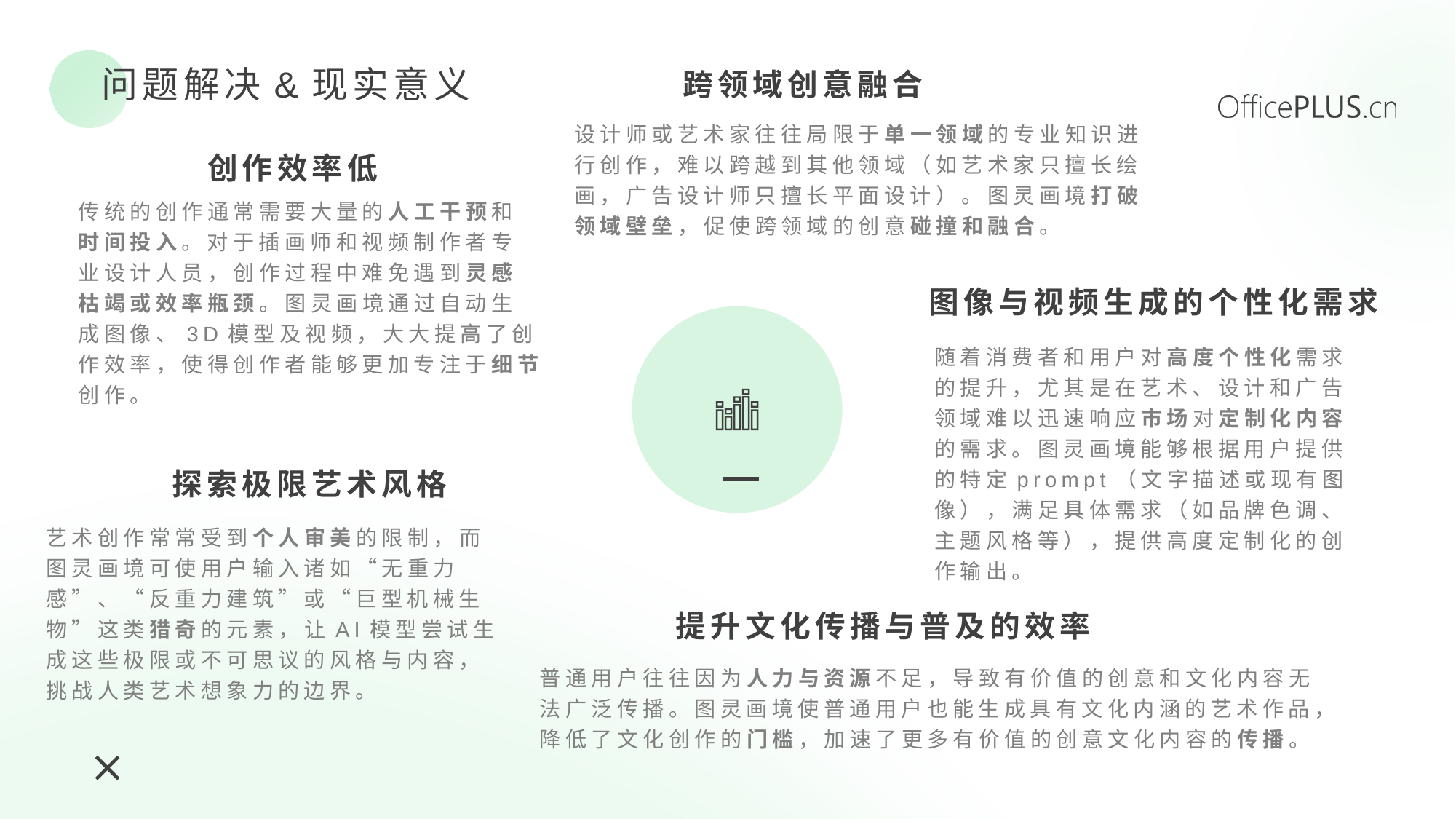

问题解决&现实意义
跨领域创意融合
设计师或艺术家往往局限于单一领域的专业知识进行创作，难以跨越到其他领域（如艺术家只擅长绘画，广告设计师只擅长平面设计）。图灵画境打破领域壁垒，促使跨领域的创意碰撞和融合。
创作效率低
传统的创作通常需要大量的人工干预和时间投入。对于插画师和视频制作者专业设计人员，创作过程中难免遇到灵感枯竭或效率瓶颈。图灵画境通过自动生成图像、3D模型及视频，大大提高了创作效率，使得创作者能够更加专注于细节创作。
图像与视频生成的个性化需求

随着消费者和用户对高度个性化需求的提升，尤其是在艺术、设计和广告领域难以迅速响应市场对定制化内容的需求。图灵画境能够根据用户提供的特定prompt（文字描述或现有图像），满足具体需求（如品牌色调、主题风格等），提供高度定制化的创作输出。

探索极限艺术风格
艺术创作常常受到个人审美的限制，而图灵画境可使用户输入诸如“无重力感”、“反重力建筑”或“巨型机械生物”这类猎奇的元素，让AI模型尝试生成这些极限或不可思议的风格与内容，挑战人类艺术想象力的边界。
提升文化传播与普及的效率
普通用户往往因为人力与资源不足，导致有价值的创意和文化内容无法广泛传播。图灵画境使普通用户也能生成具有文化内涵的艺术作品，降低了文化创作的门槛，加速了更多有价值的创意文化内容的传播。